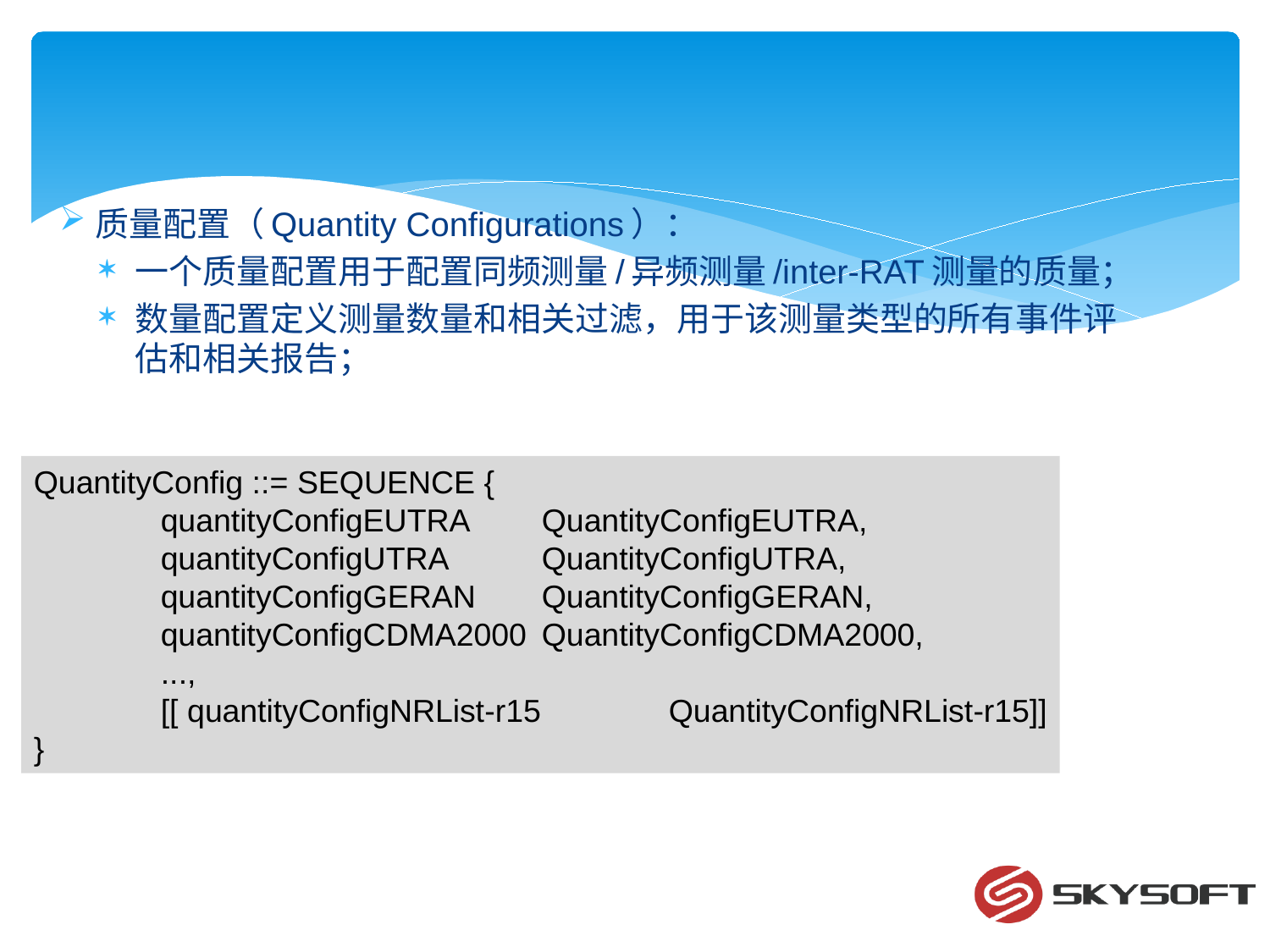

质量配置（Quantity Configurations）：
一个质量配置用于配置同频测量/异频测量/inter-RAT测量的质量；
数量配置定义测量数量和相关过滤，用于该测量类型的所有事件评估和相关报告；
QuantityConfig ::= SEQUENCE {
	quantityConfigEUTRA 	QuantityConfigEUTRA,
	quantityConfigUTRA	QuantityConfigUTRA,
	quantityConfigGERAN 	QuantityConfigGERAN,
	quantityConfigCDMA2000 	QuantityConfigCDMA2000,
	...,
	[[ quantityConfigNRList-r15 	QuantityConfigNRList-r15]]
}